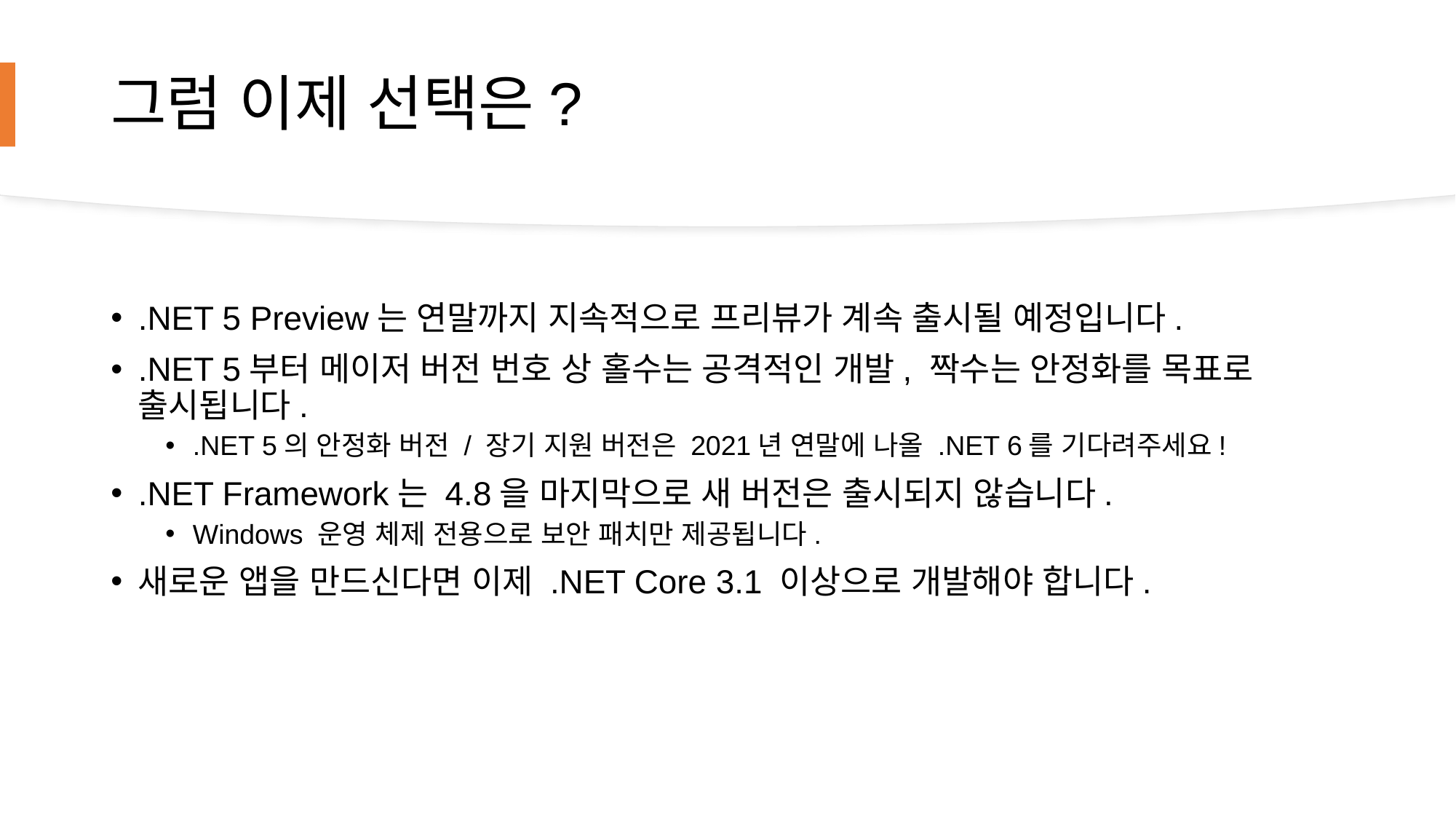

# 그럼 이제 선택은?

.NET 5 Preview는 연말까지 지속적으로 프리뷰가 계속 출시될 예정입니다.
.NET 5부터 메이저 버전 번호 상 홀수는 공격적인 개발, 짝수는 안정화를 목표로 출시됩니다.
.NET 5의 안정화 버전 / 장기 지원 버전은 2021년 연말에 나올 .NET 6를 기다려주세요!
.NET Framework는 4.8을 마지막으로 새 버전은 출시되지 않습니다.
Windows 운영 체제 전용으로 보안 패치만 제공됩니다.
새로운 앱을 만드신다면 이제 .NET Core 3.1 이상으로 개발해야 합니다.